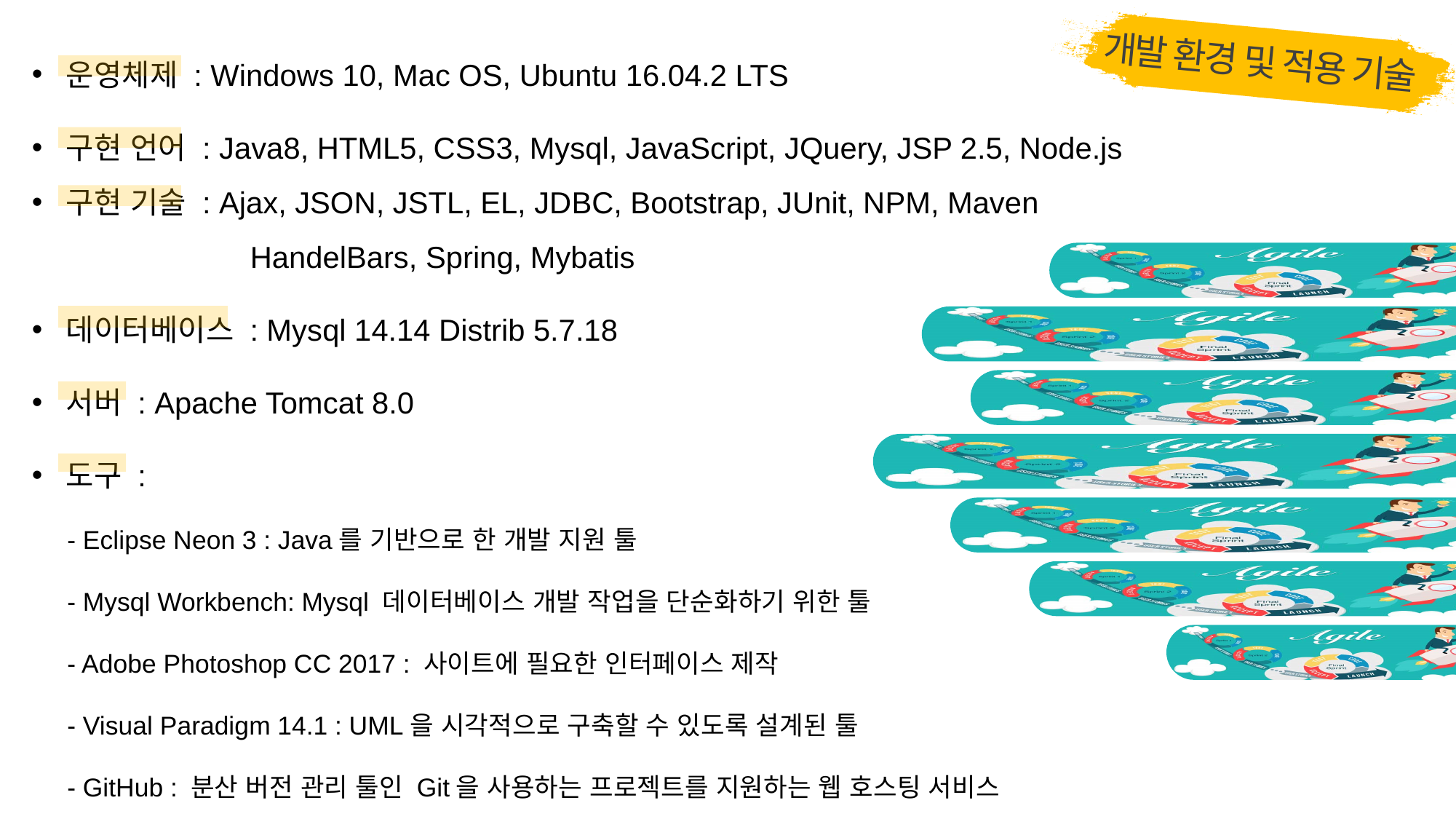

운영체제 : Windows 10, Mac OS, Ubuntu 16.04.2 LTS
구현 언어 : Java8, HTML5, CSS3, Mysql, JavaScript, JQuery, JSP 2.5, Node.js
구현 기술 : Ajax, JSON, JSTL, EL, JDBC, Bootstrap, JUnit, NPM, Maven
	       	HandelBars, Spring, Mybatis
데이터베이스 : Mysql 14.14 Distrib 5.7.18
서버 : Apache Tomcat 8.0
도구 :
     - Eclipse Neon 3 : Java를 기반으로 한 개발 지원 툴
     - Mysql Workbench: Mysql 데이터베이스 개발 작업을 단순화하기 위한 툴
     - Adobe Photoshop CC 2017 : 사이트에 필요한 인터페이스 제작
     - Visual Paradigm 14.1 : UML을 시각적으로 구축할 수 있도록 설계된 툴
     - GitHub : 분산 버전 관리 툴인 Git을 사용하는 프로젝트를 지원하는 웹 호스팅 서비스

개발 환경 및 적용 기술